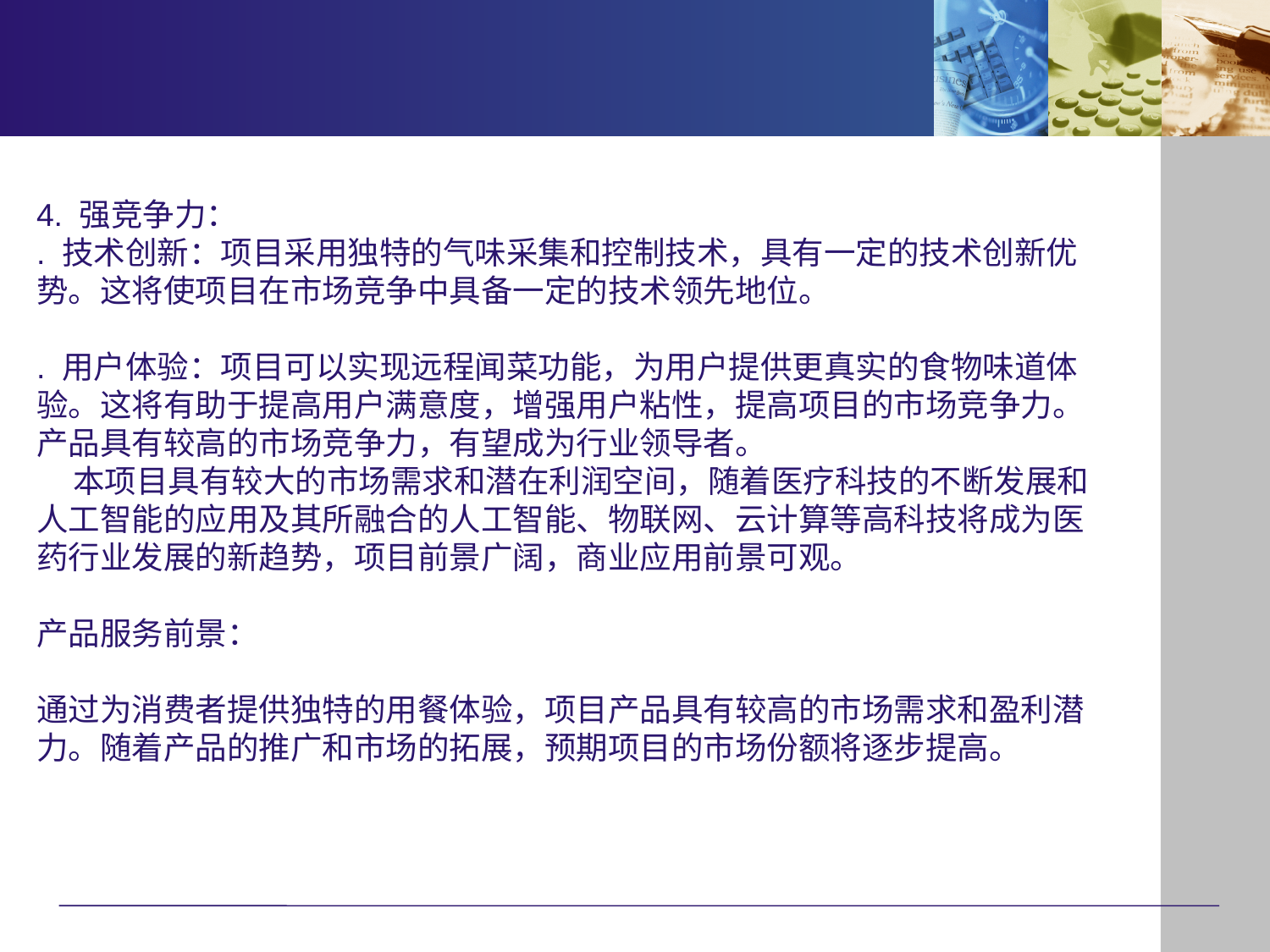

#

4. 强竞争力：
. 技术创新：项目采用独特的气味采集和控制技术，具有一定的技术创新优势。这将使项目在市场竞争中具备一定的技术领先地位。

. 用户体验：项目可以实现远程闻菜功能，为用户提供更真实的食物味道体验。这将有助于提高用户满意度，增强用户粘性，提高项目的市场竞争力。产品具有较高的市场竞争力，有望成为行业领导者。
    本项目具有较大的市场需求和潜在利润空间，随着医疗科技的不断发展和人工智能的应用及其所融合的人工智能、物联网、云计算等高科技将成为医药行业发展的新趋势，项目前景广阔，商业应用前景可观。

产品服务前景：

通过为消费者提供独特的用餐体验，项目产品具有较高的市场需求和盈利潜力。随着产品的推广和市场的拓展，预期项目的市场份额将逐步提高。